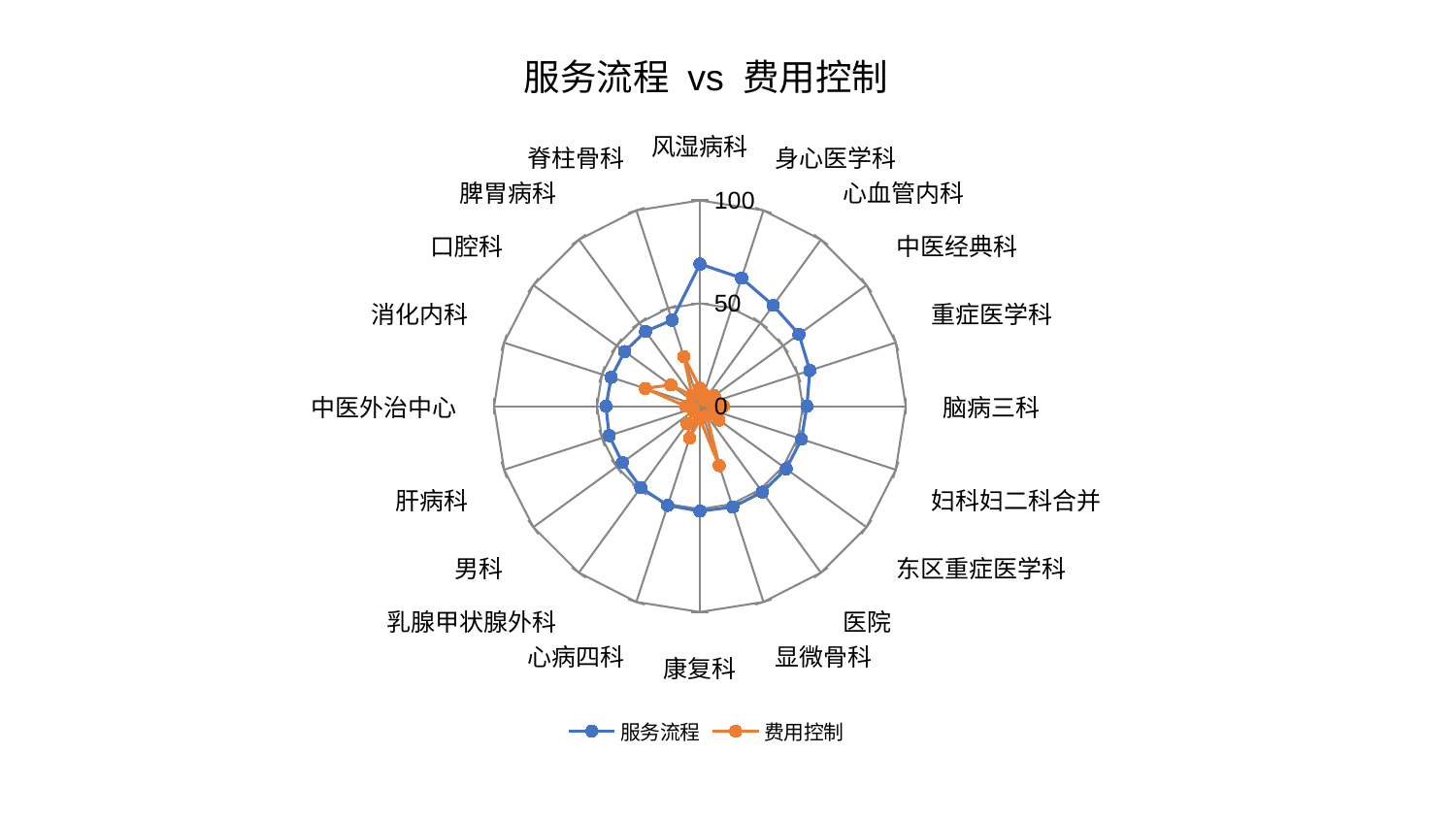

### Chart: 服务流程 vs 费用控制

| Category | 服务流程 | 费用控制 |
|---|---|---|
| 风湿病科 | 69.07218598462589 | 8.751999322375006 |
| 身心医学科 | 65.47152460522824 | 6.055839122680888 |
| 心血管内科 | 60.542398441693756 | 3.730971666493434 |
| 中医经典科 | 59.44244039404909 | 8.69393733948702 |
| 重症医学科 | 56.14494750604931 | 5.863050636282754 |
| 脑病三科 | 51.9510504681632 | 11.43342949252453 |
| 妇科妇二科合并 | 51.8983793643923 | 7.8993717290764955 |
| 东区重症医学科 | 51.804698501984575 | 11.493249657512687 |
| 医院 | 51.59040550398939 | 5.641770790725117 |
| 显微骨科 | 51.54071386198892 | 30.3636859700249 |
| 康复科 | 50.99692642311672 | 6.243208242765412 |
| 心病四科 | 50.68324047922445 | 16.249458939193847 |
| 乳腺甲状腺外科 | 48.893932859740346 | 10.4712146559628 |
| 男科 | 46.60703960219209 | 3.8423692499848308 |
| 肝病科 | 46.359437831206435 | 3.3124893885589284 |
| 中医外治中心 | 45.636681123846536 | 6.959662629083243 |
| 消化内科 | 45.31665605816261 | 27.974214804564838 |
| 口腔科 | 45.18747761430103 | 17.510909068209628 |
| 脾胃病科 | 44.92620465670724 | 6.405437445144388 |
| 脊柱骨科 | 43.95750409264634 | 25.394412940462793 |
62